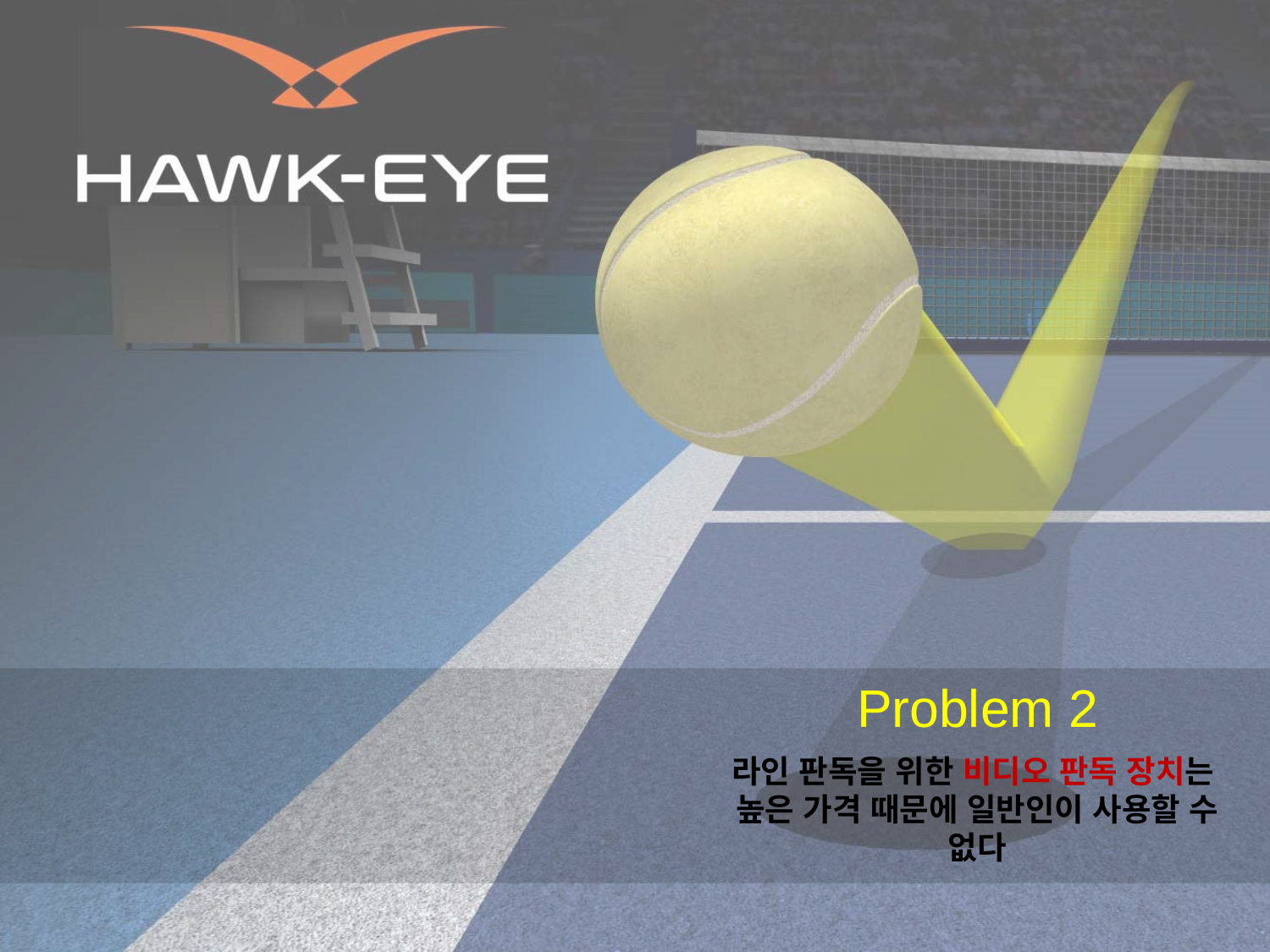

Problem 2
라인 판독을 위한 비디오 판독 장치는
높은 가격 때문에 일반인이 사용할 수 없다